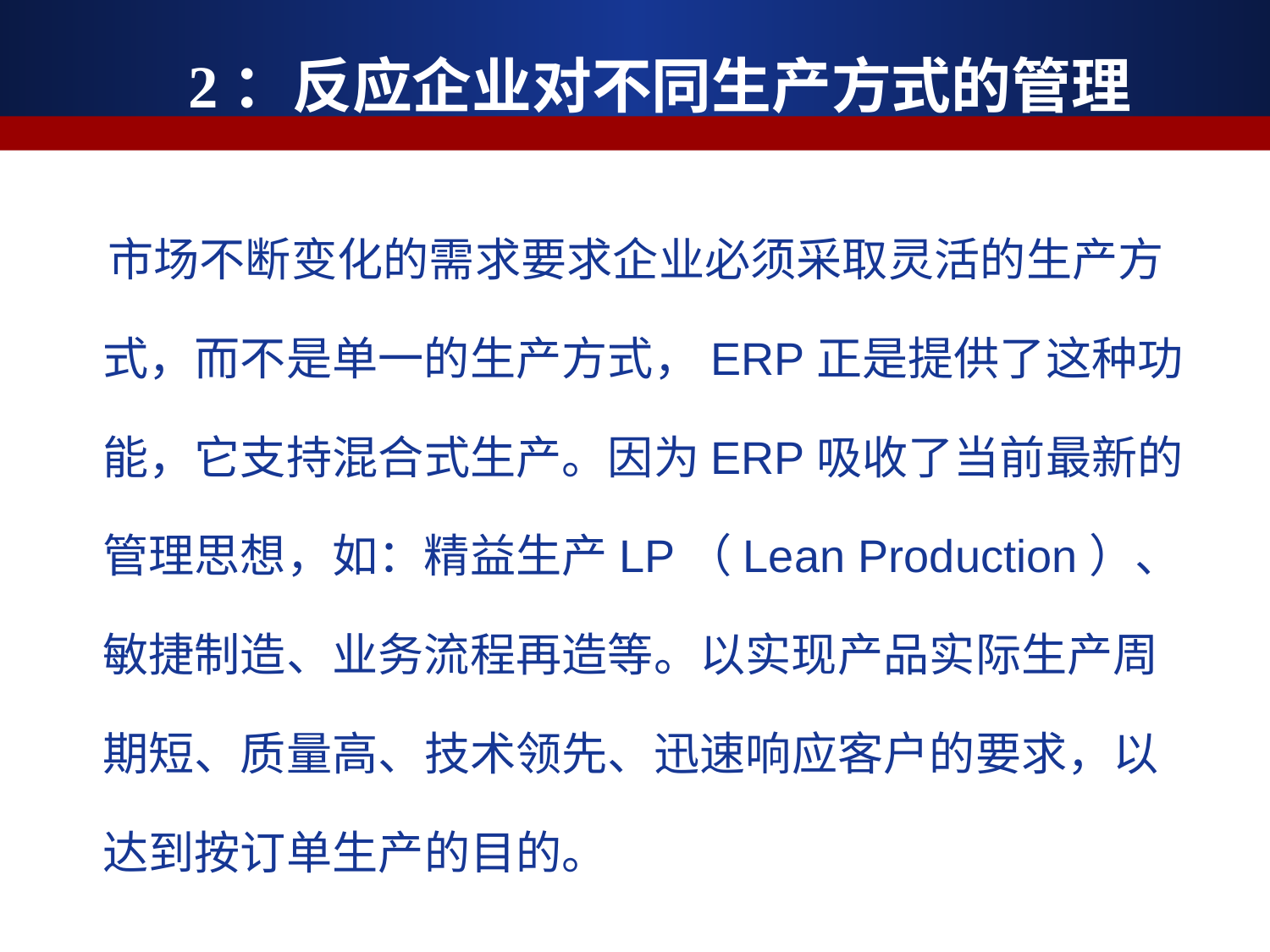

# 2：反应企业对不同生产方式的管理
    市场不断变化的需求要求企业必须采取灵活的生产方式，而不是单一的生产方式，ERP正是提供了这种功能，它支持混合式生产。因为ERP吸收了当前最新的管理思想，如：精益生产LP（Lean Production）、敏捷制造、业务流程再造等。以实现产品实际生产周期短、质量高、技术领先、迅速响应客户的要求，以达到按订单生产的目的。